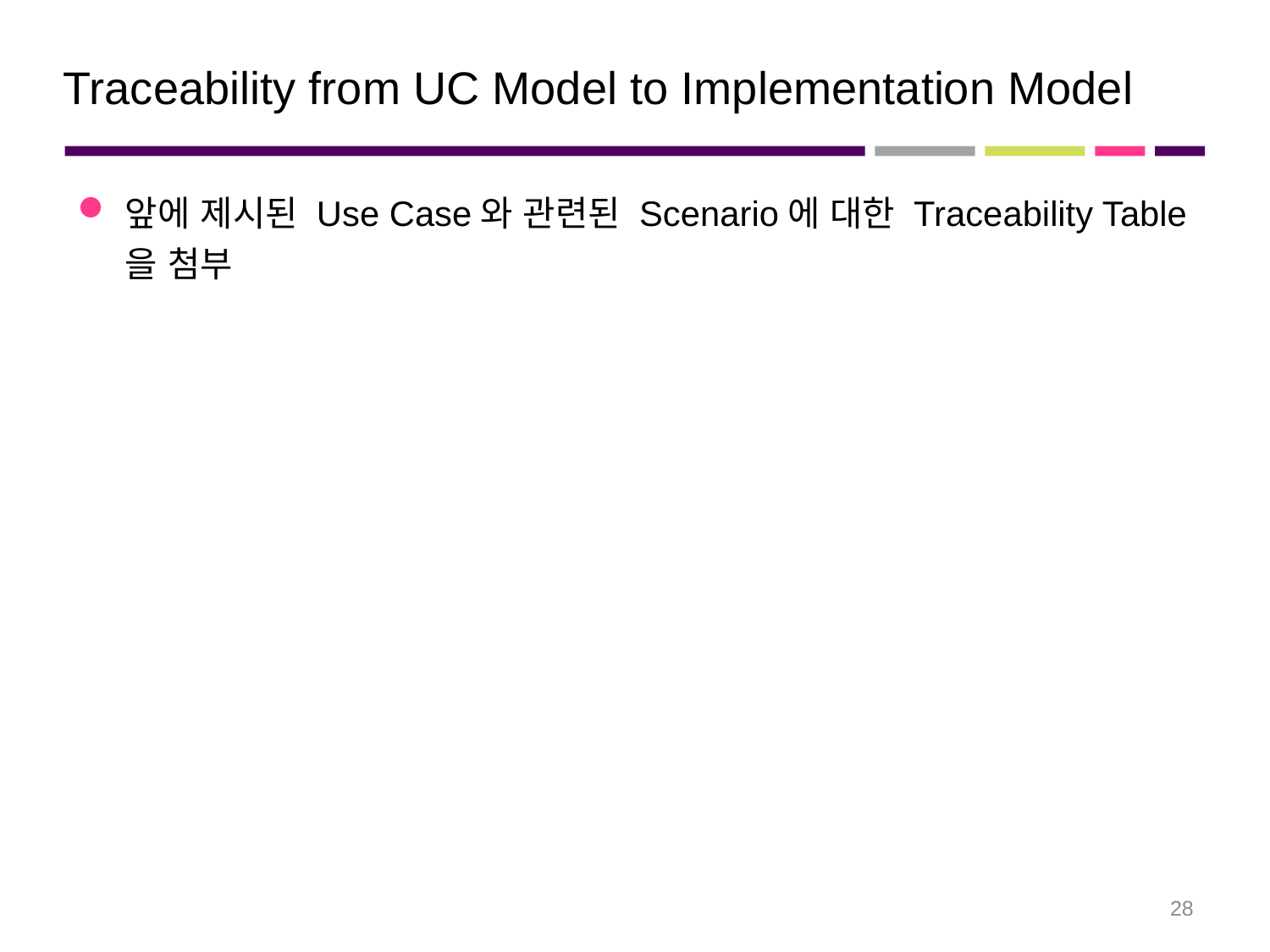

# Traceability from UC Model to Implementation Model
앞에 제시된 Use Case와 관련된 Scenario에 대한 Traceability Table을 첨부
28